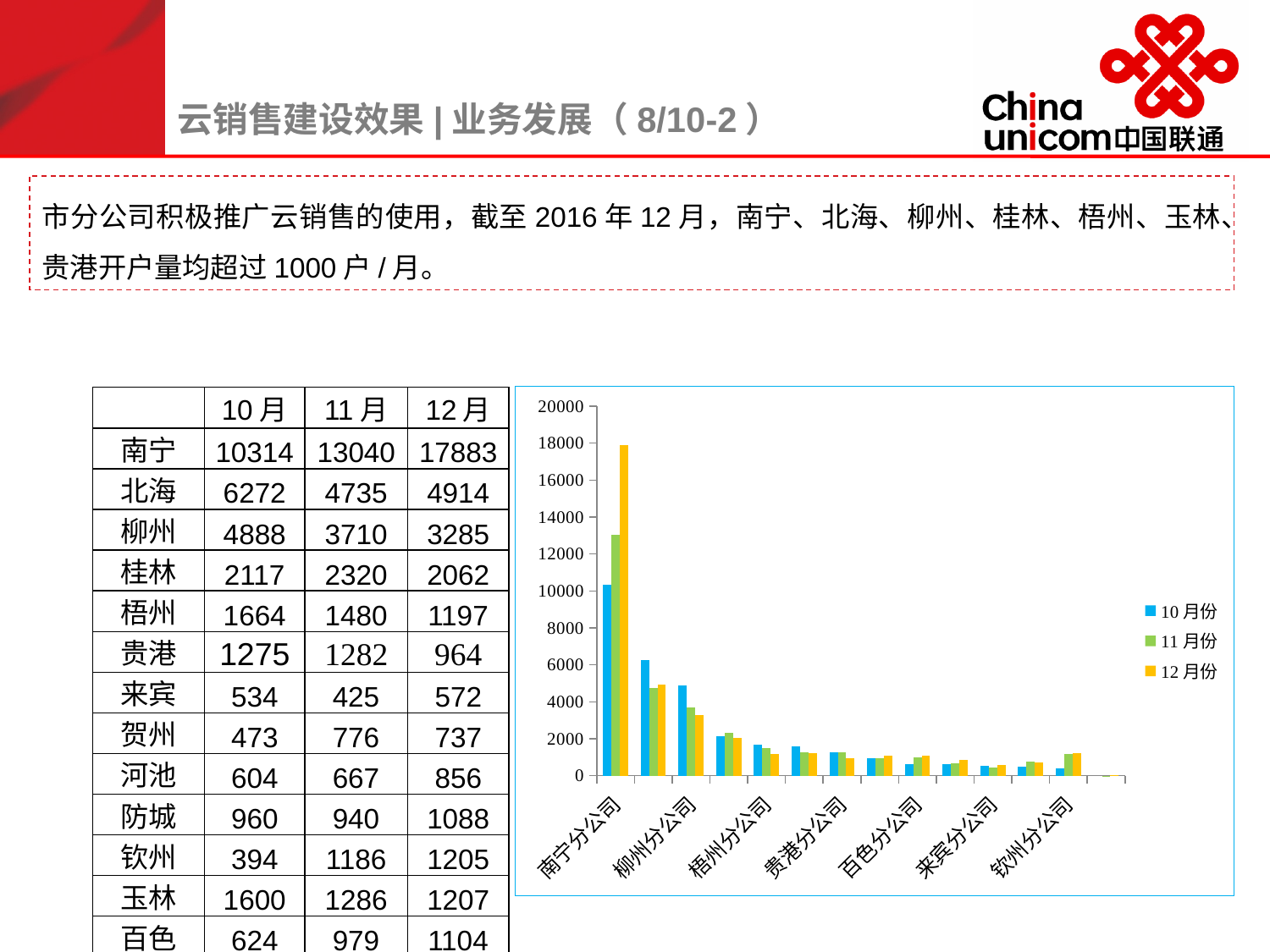

云销售建设效果|业务发展（8/10-2）
市分公司积极推广云销售的使用，截至2016年12月，南宁、北海、柳州、桂林、梧州、玉林、贵港开户量均超过1000户/月。

### Chart

| Category | 10月份 | 11月份 | 12月份 |
|---|---|---|---|
| 南宁分公司 | 10314.0 | 13040.0 | 17883.0 |
| 北海分公司 | 6272.0 | 4735.0 | 4914.0 |
| 柳州分公司 | 4888.0 | 3710.0 | 3285.0 |
| 桂林分公司 | 2117.0 | 2320.0 | 2062.0 |
| 梧州分公司 | 1664.0 | 1480.0 | 1197.0 |
| 玉林分公司 | 1600.0 | 1286.0 | 1207.0 |
| 贵港分公司 | 1275.0 | 1282.0 | 964.0 |
| 防城分公司 | 960.0 | 940.0 | 1088.0 |
| 百色分公司 | 624.0 | 979.0 | 1104.0 |
| 河池分公司 | 604.0 | 667.0 | 856.0 |
| 来宾分公司 | 534.0 | 425.0 | 572.0 |
| 贺州分公司 | 473.0 | 776.0 | 737.0 |
| 钦州分公司 | 394.0 | 1186.0 | 1205.0 |
| 崇左分公司 | None | 7.0 | 14.0 |
|  | 10月 | 11月 | 12月 |
| --- | --- | --- | --- |
| 南宁 | 10314 | 13040 | 17883 |
| 北海 | 6272 | 4735 | 4914 |
| 柳州 | 4888 | 3710 | 3285 |
| 桂林 | 2117 | 2320 | 2062 |
| 梧州 | 1664 | 1480 | 1197 |
| 贵港 | 1275 | 1282 | 964 |
| 来宾 | 534 | 425 | 572 |
| 贺州 | 473 | 776 | 737 |
| 河池 | 604 | 667 | 856 |
| 防城 | 960 | 940 | 1088 |
| 钦州 | 394 | 1186 | 1205 |
| 玉林 | 1600 | 1286 | 1207 |
| 百色 | 624 | 979 | 1104 |
| 崇左 | 1 | 7 | 14 |